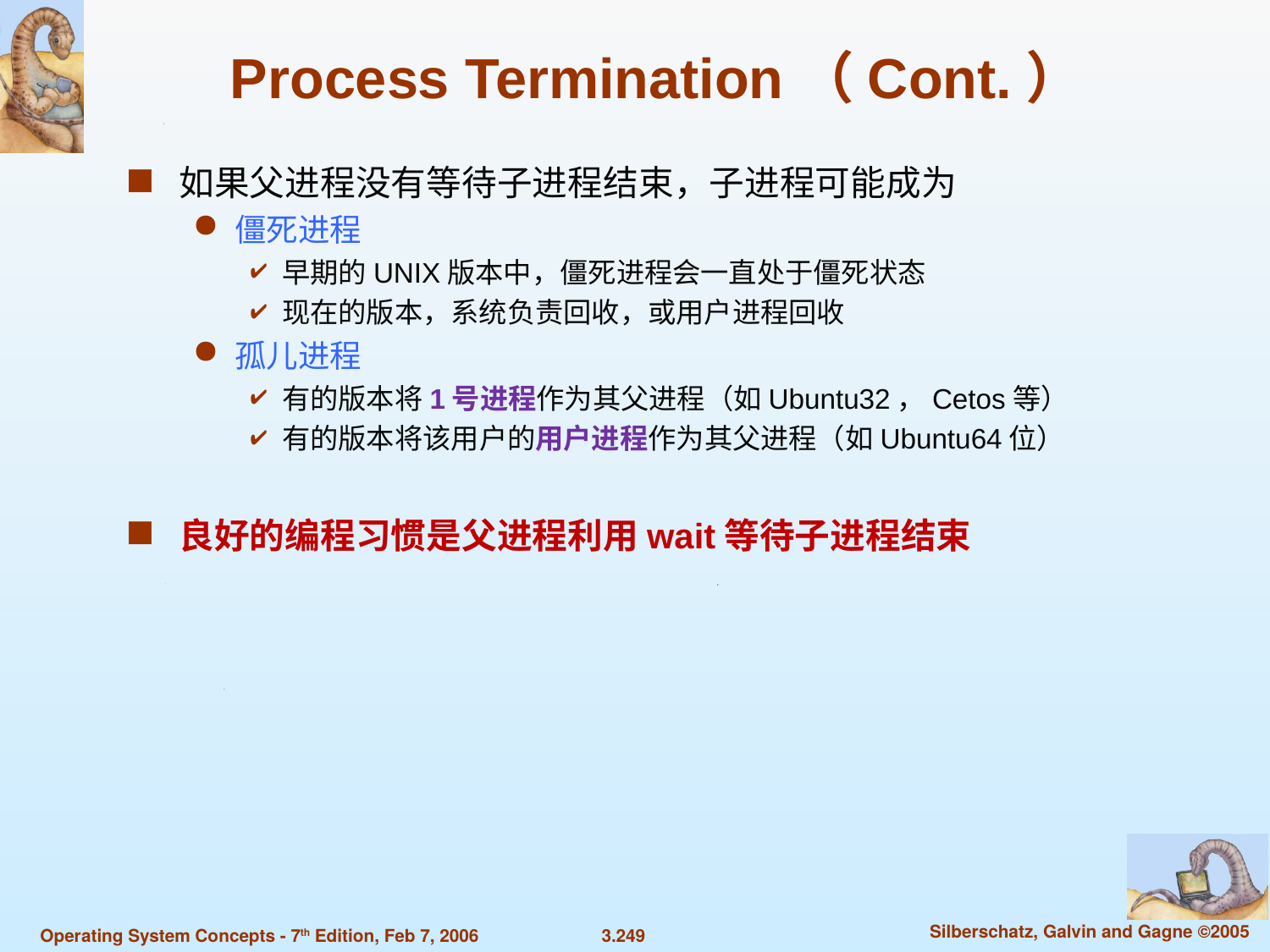

# Process Termination（Cont.）
如果父进程没有等待子进程结束，子进程可能成为
僵死进程
早期的UNIX版本中，僵死进程会一直处于僵死状态
现在的版本，系统负责回收，或用户进程回收
孤儿进程
有的版本将1号进程作为其父进程（如Ubuntu32，Cetos等）
有的版本将该用户的用户进程作为其父进程（如Ubuntu64位）

良好的编程习惯是父进程利用wait等待子进程结束